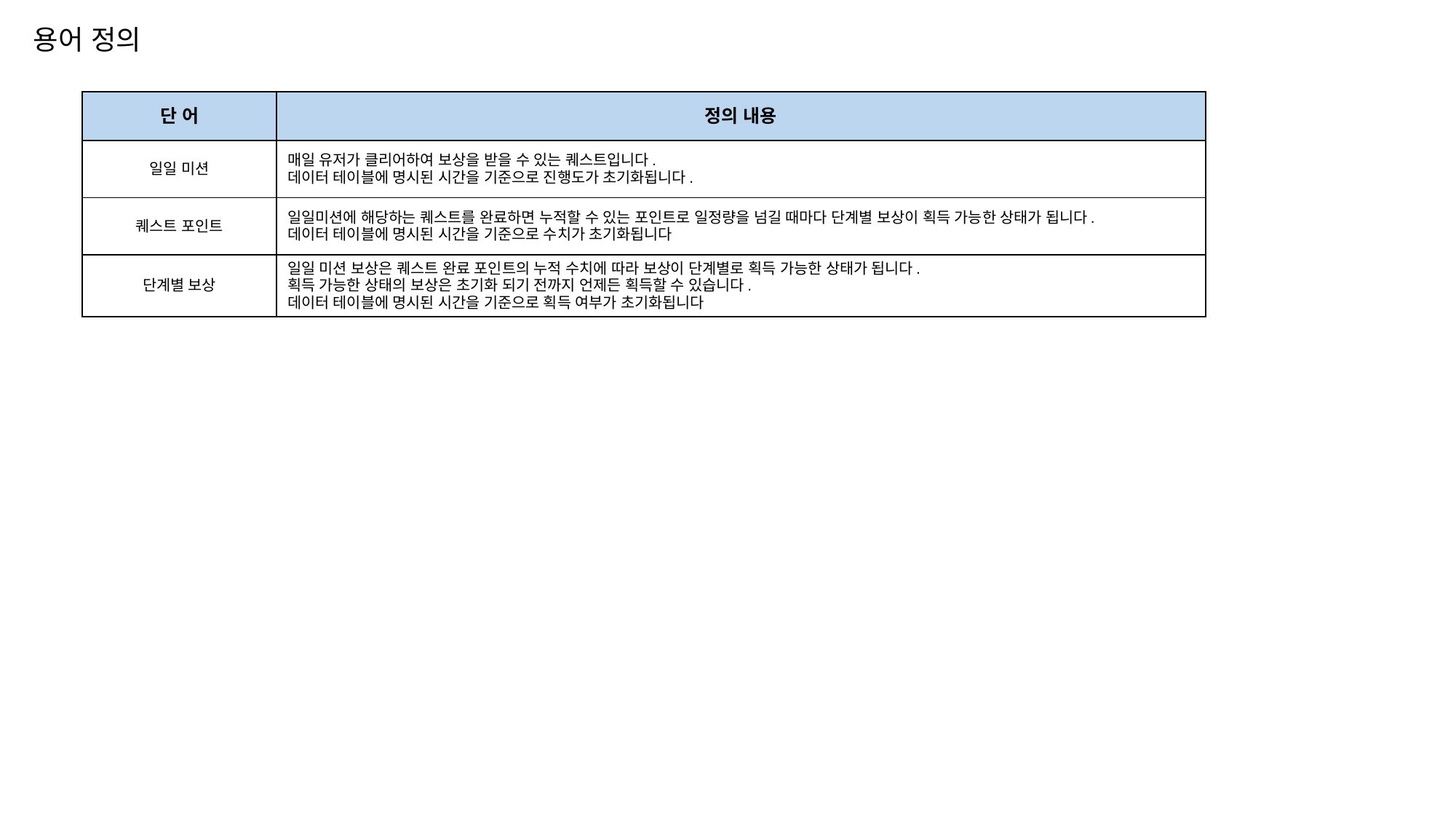

용어 정의
| 단 어 | 정의 내용 |
| --- | --- |
| 일일 미션 | 매일 유저가 클리어하여 보상을 받을 수 있는 퀘스트입니다. 데이터 테이블에 명시된 시간을 기준으로 진행도가 초기화됩니다. |
| 퀘스트 포인트 | 일일미션에 해당하는 퀘스트를 완료하면 누적할 수 있는 포인트로 일정량을 넘길 때마다 단계별 보상이 획득 가능한 상태가 됩니다. 데이터 테이블에 명시된 시간을 기준으로 수치가 초기화됩니다 |
| 단계별 보상 | 일일 미션 보상은 퀘스트 완료 포인트의 누적 수치에 따라 보상이 단계별로 획득 가능한 상태가 됩니다. 획득 가능한 상태의 보상은 초기화 되기 전까지 언제든 획득할 수 있습니다. 데이터 테이블에 명시된 시간을 기준으로 획득 여부가 초기화됩니다 |